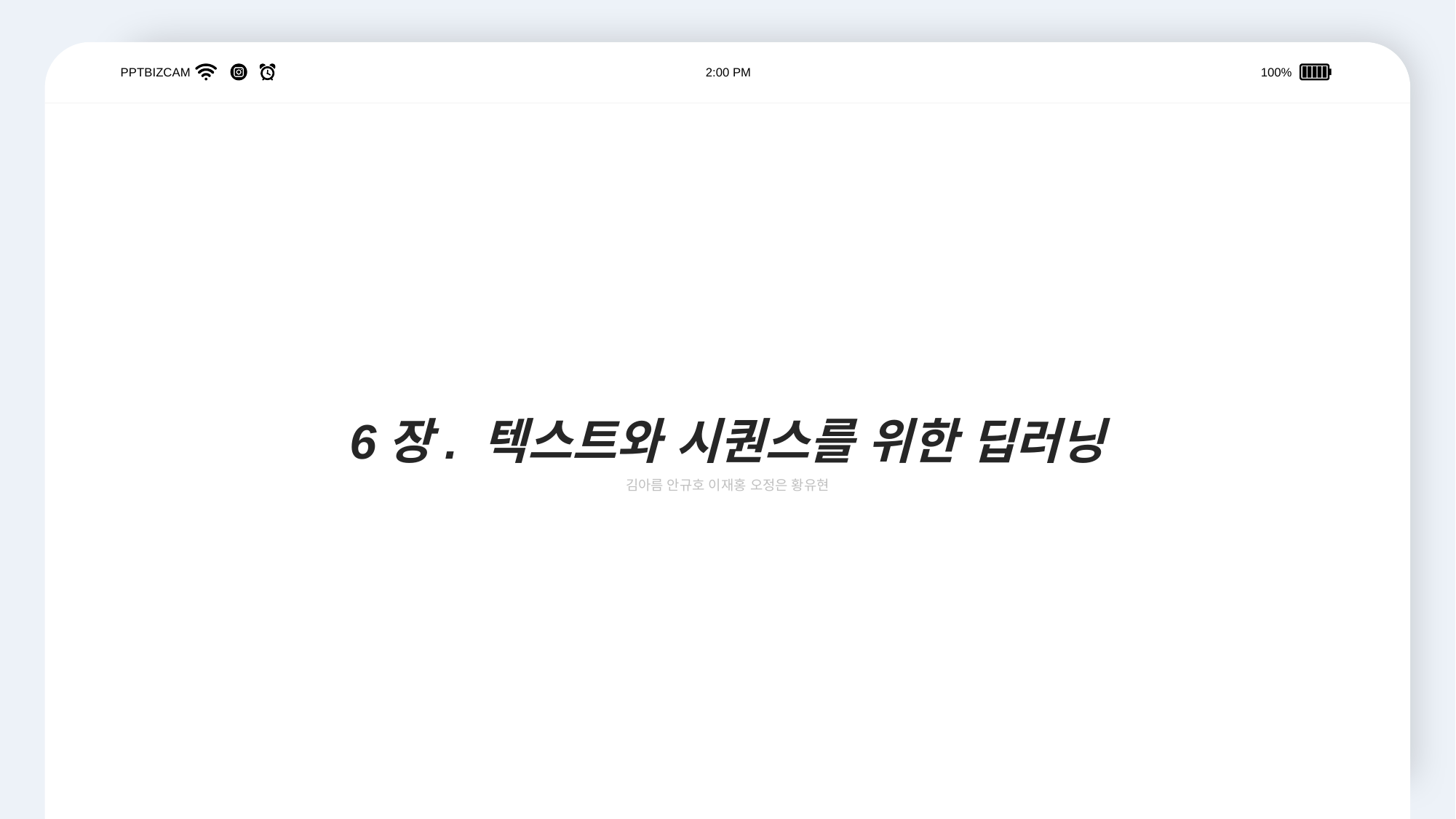

6장. 텍스트와 시퀀스를 위한 딥러닝
김아름 안규호 이재홍 오정은 황유현

PPTBIZCAM
2:00 PM
100%